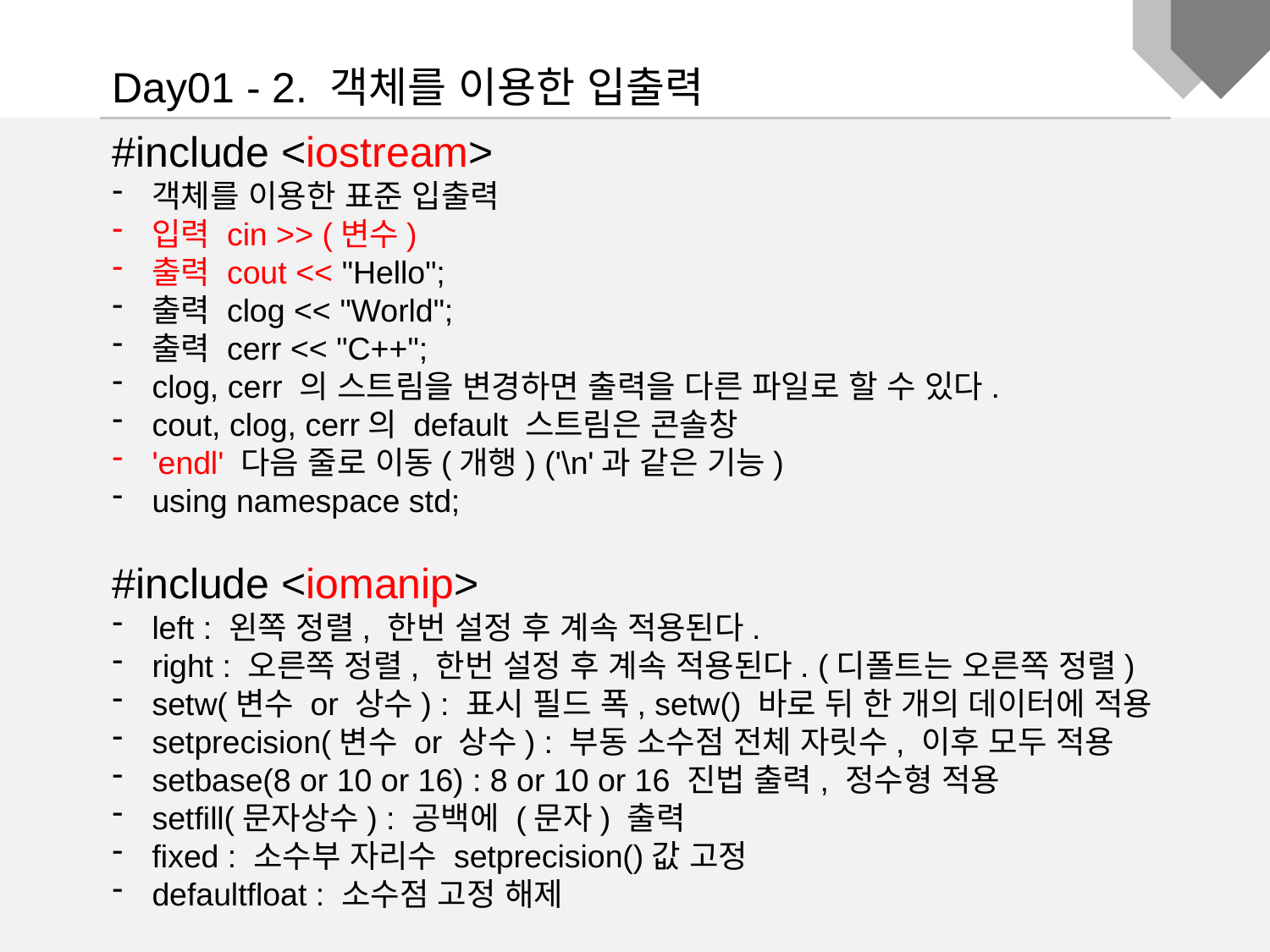

Day01 - 2. 객체를 이용한 입출력
#include <iostream>
객체를 이용한 표준 입출력
입력 cin >> (변수)
출력 cout << "Hello";
출력 clog << "World";
출력 cerr << "C++";
clog, cerr 의 스트림을 변경하면 출력을 다른 파일로 할 수 있다.
cout, clog, cerr의 default 스트림은 콘솔창
'endl' 다음 줄로 이동(개행) ('\n'과 같은 기능)
using namespace std;

#include <iomanip>
left : 왼쪽 정렬, 한번 설정 후 계속 적용된다.
right : 오른쪽 정렬, 한번 설정 후 계속 적용된다. (디폴트는 오른쪽 정렬)
setw(변수 or 상수) : 표시 필드 폭, setw() 바로 뒤 한 개의 데이터에 적용
setprecision(변수 or 상수) : 부동 소수점 전체 자릿수, 이후 모두 적용
setbase(8 or 10 or 16) : 8 or 10 or 16 진법 출력, 정수형 적용
setfill(문자상수) : 공백에 (문자) 출력
fixed : 소수부 자리수 setprecision()값 고정
defaultfloat : 소수점 고정 해제